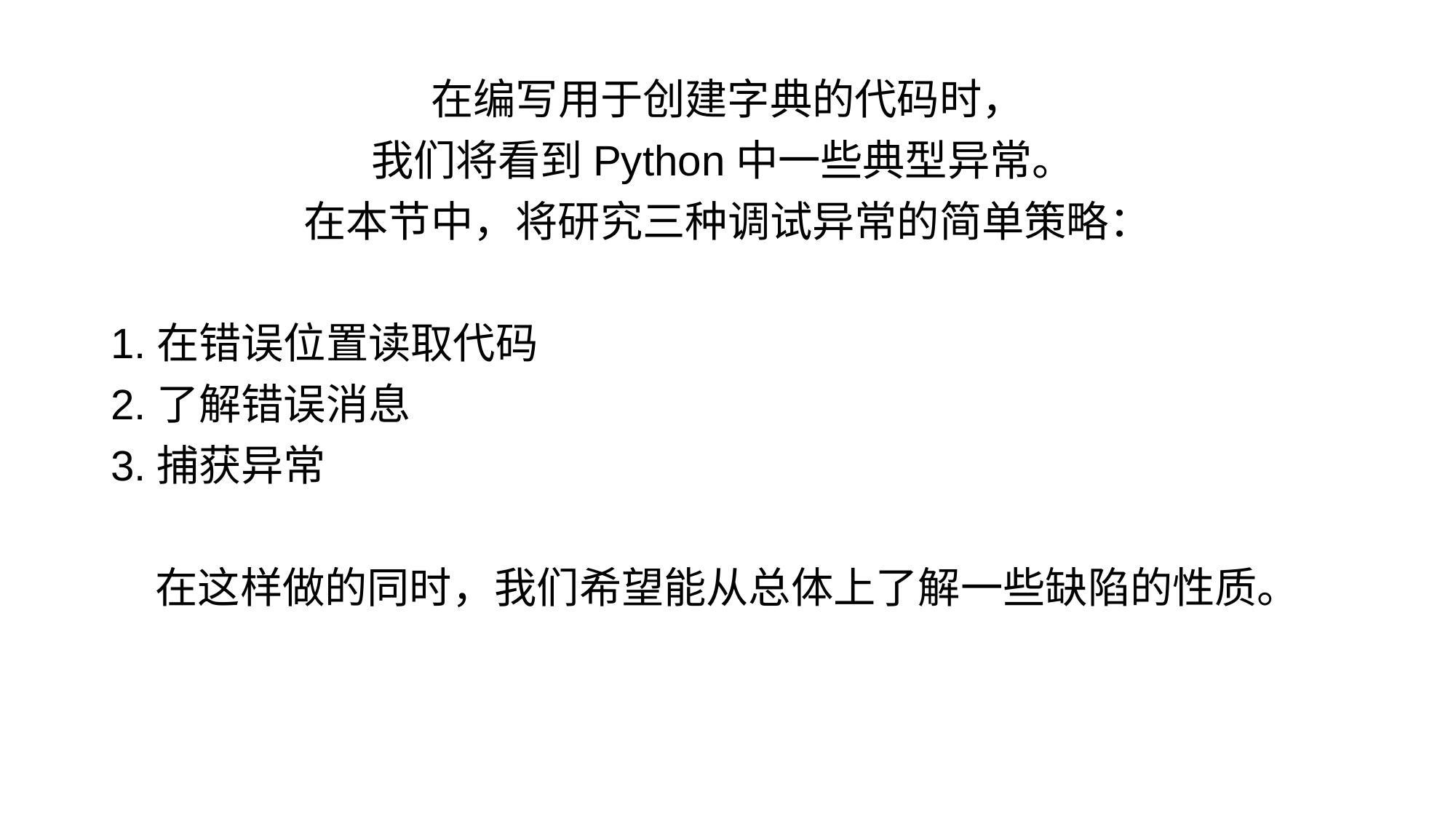

在编写用于创建字典的代码时，
我们将看到Python中一些典型异常。
在本节中，将研究三种调试异常的简单策略：

1.在错误位置读取代码
2.了解错误消息
3.捕获异常

在这样做的同时，我们希望能从总体上了解一些缺陷的性质。